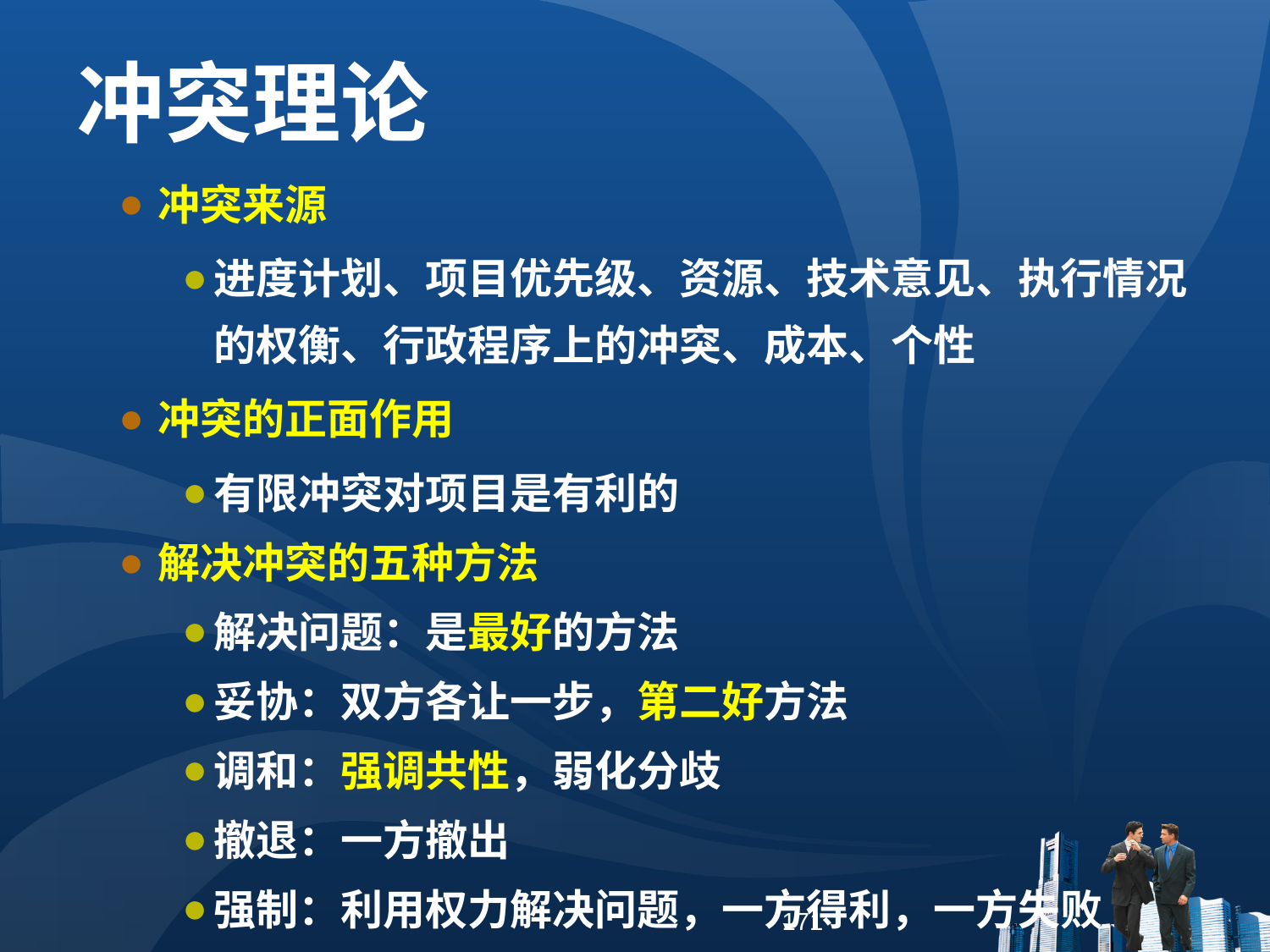

冲突理论
冲突来源
进度计划、项目优先级、资源、技术意见、执行情况的权衡、行政程序上的冲突、成本、个性
冲突的正面作用
有限冲突对项目是有利的
解决冲突的五种方法
解决问题：是最好的方法
妥协：双方各让一步，第二好方法
调和：强调共性，弱化分歧
撤退：一方撤出
强制：利用权力解决问题，一方得利，一方失败
171